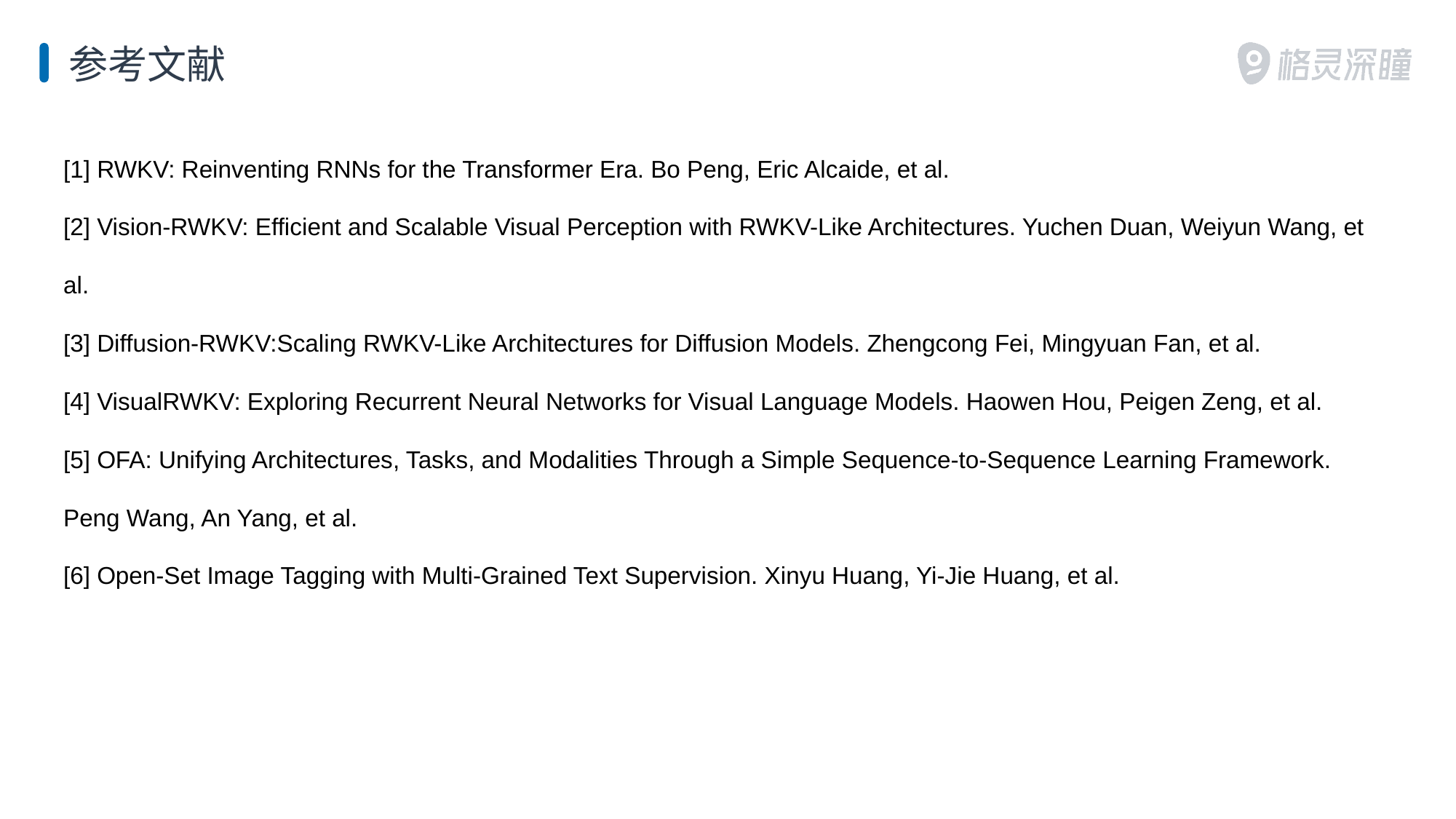

参考文献
[1] RWKV: Reinventing RNNs for the Transformer Era. Bo Peng, Eric Alcaide, et al.
[2] Vision-RWKV: Efficient and Scalable Visual Perception with RWKV-Like Architectures. Yuchen Duan, Weiyun Wang, et al.
[3] Diffusion-RWKV:Scaling RWKV-Like Architectures for Diffusion Models. Zhengcong Fei, Mingyuan Fan, et al.
[4] VisualRWKV: Exploring Recurrent Neural Networks for Visual Language Models. Haowen Hou, Peigen Zeng, et al.
[5] OFA: Unifying Architectures, Tasks, and Modalities Through a Simple Sequence-to-Sequence Learning Framework. Peng Wang, An Yang, et al.
[6] Open-Set Image Tagging with Multi-Grained Text Supervision. Xinyu Huang, Yi-Jie Huang, et al.